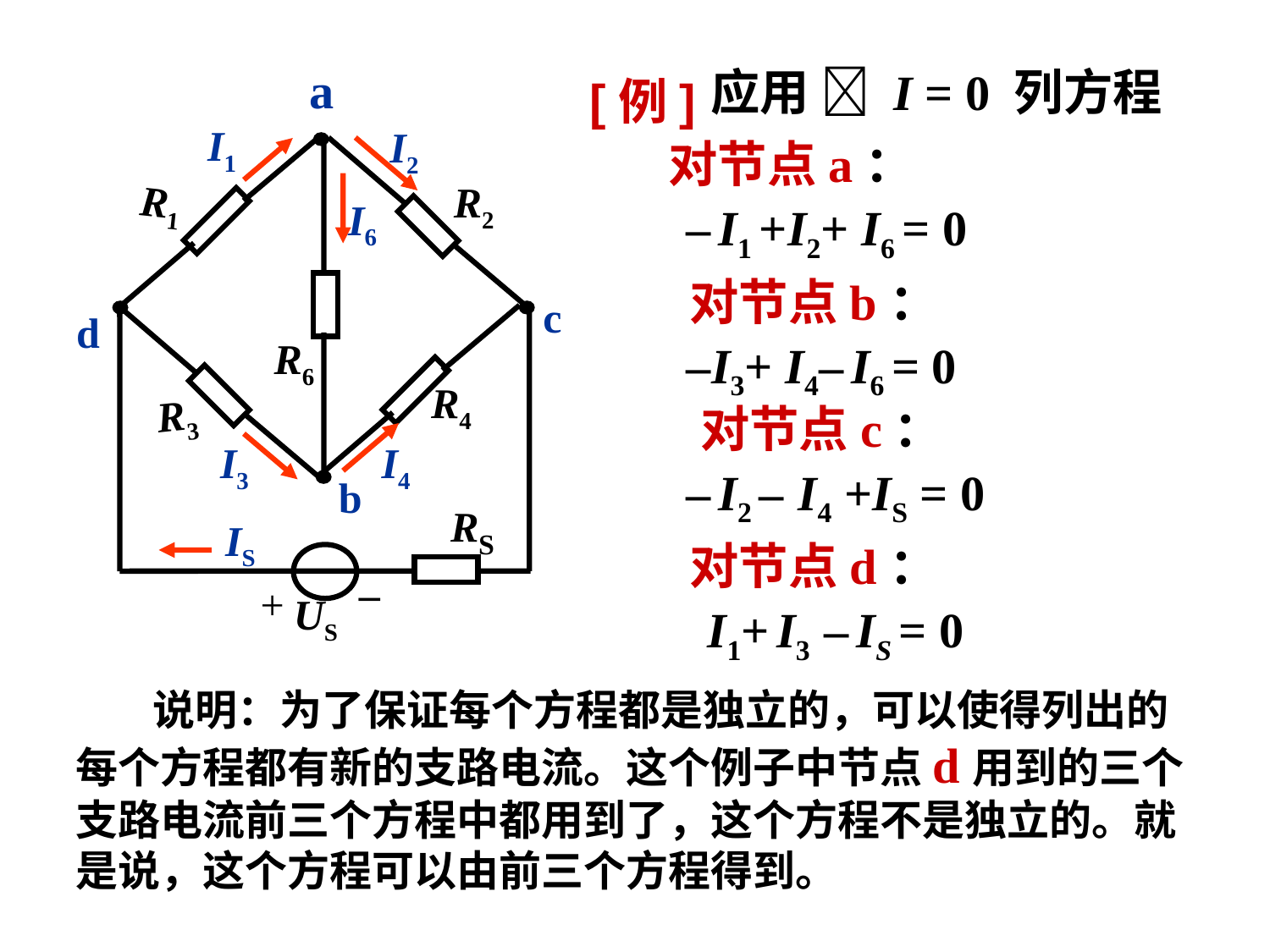

a
I1
I2

R1
R2

I6

c

d

R6

R4
R3

I3
I4

b

RS
IS

–
+
US
应用 ∑ I = 0 列方程
[例]
对节点a：
 – I1 +I2+ I6 = 0
对节点b：
 –I3+ I4– I6 = 0
对节点c：
 – I2 –  I4 +IS = 0
对节点d：
 I1+ I3  – IS = 0
       说明：为了保证每个方程都是独立的，可以使得列出的每个方程都有新的支路电流。这个例子中节点d用到的三个支路电流前三个方程中都用到了，这个方程不是独立的。就是说，这个方程可以由前三个方程得到。